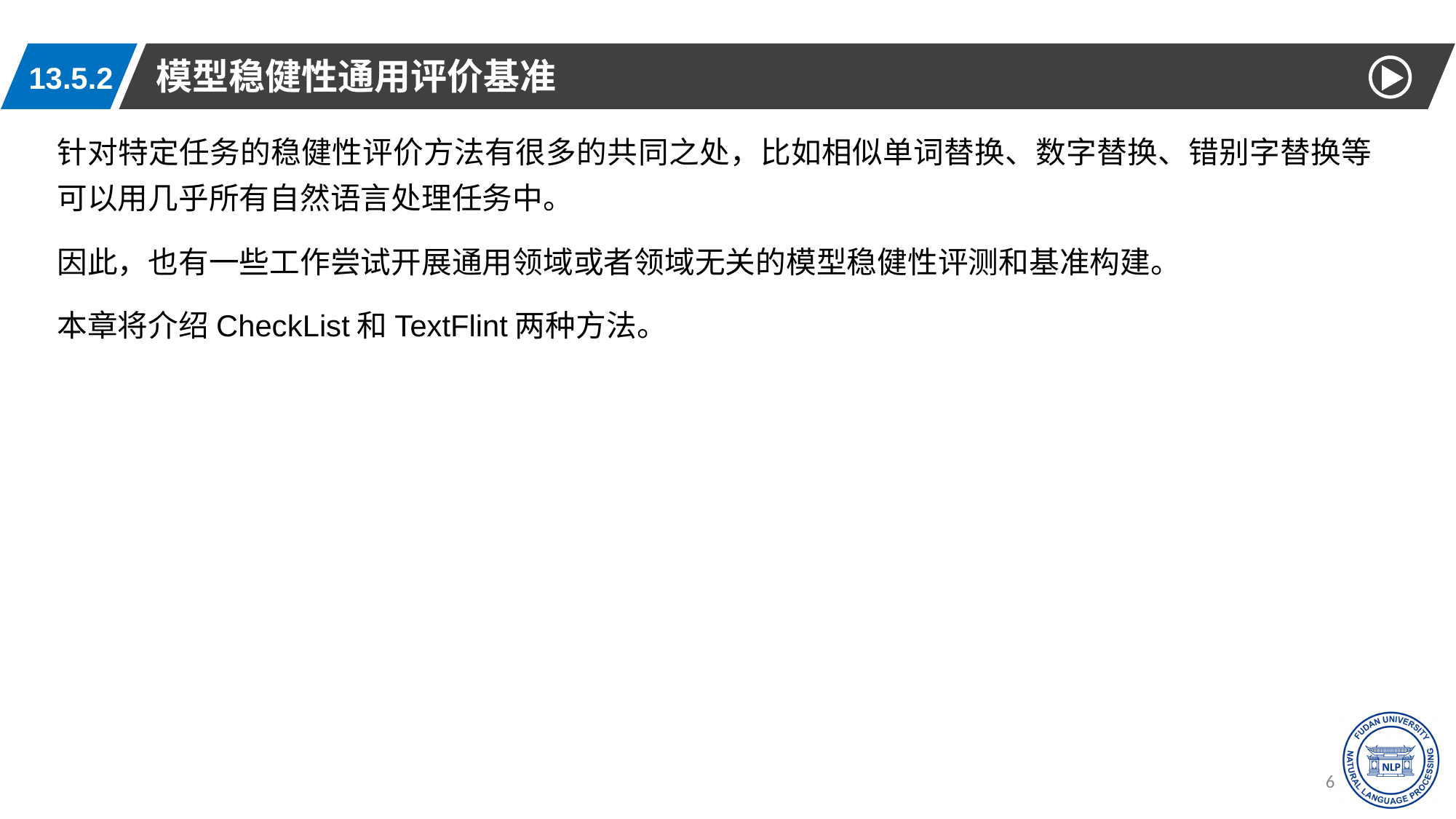

模型稳健性通用评价基准
13.5.2

针对特定任务的稳健性评价方法有很多的共同之处，比如相似单词替换、数字替换、错别字替换等可以用几乎所有自然语言处理任务中。
因此，也有一些工作尝试开展通用领域或者领域无关的模型稳健性评测和基准构建。
本章将介绍CheckList和TextFlint两种方法。
62